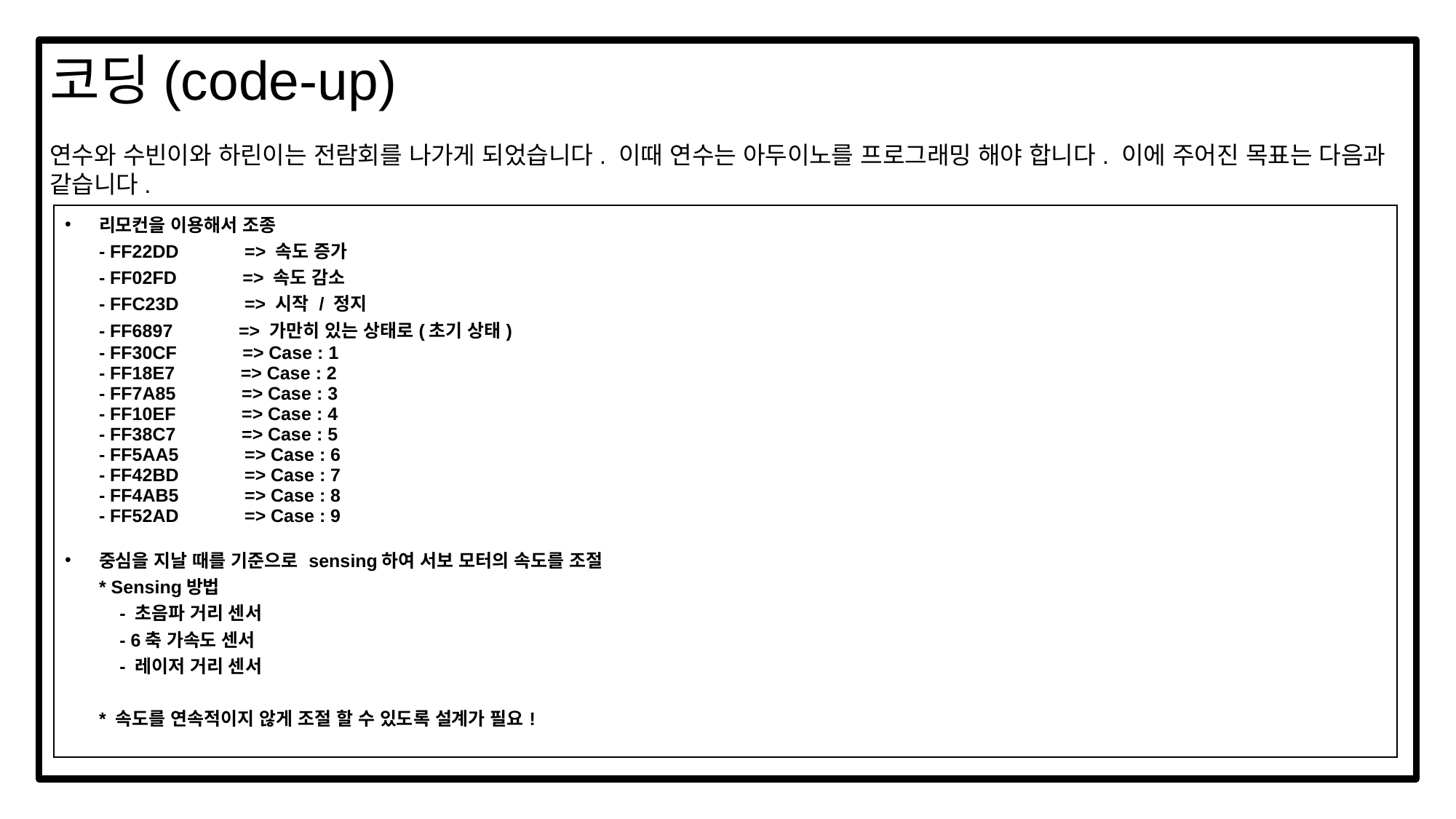

코딩(code-up)

연수와 수빈이와 하린이는 전람회를 나가게 되었습니다. 이때 연수는 아두이노를 프로그래밍 해야 합니다. 이에 주어진 목표는 다음과 같습니다.

| 리모컨을 이용해서 조종 - FF22DD => 속도 증가 - FF02FD => 속도 감소 - FFC23D => 시작 / 정지 - FF6897 => 가만히 있는 상태로(초기 상태) - FF30CF => Case : 1 - FF18E7 => Case : 2 - FF7A85 => Case : 3 - FF10EF => Case : 4 - FF38C7 => Case : 5 - FF5AA5 => Case : 6 - FF42BD => Case : 7 - FF4AB5 => Case : 8 - FF52AD => Case : 9 중심을 지날 때를 기준으로 sensing하여 서보 모터의 속도를 조절 \* Sensing방법 - 초음파 거리 센서 - 6축 가속도 센서 - 레이저 거리 센서 \* 속도를 연속적이지 않게 조절 할 수 있도록 설계가 필요! |
| --- |